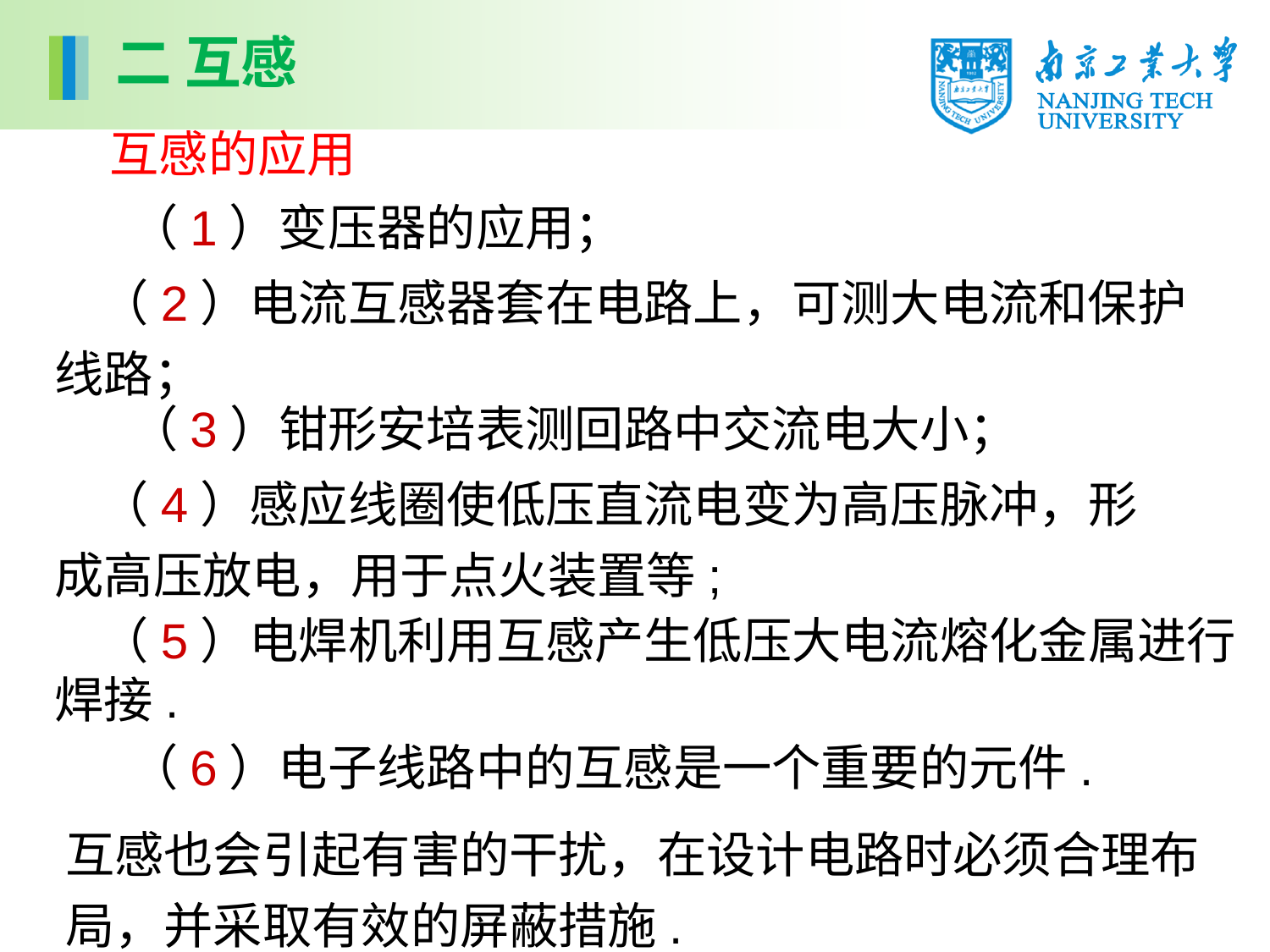

二 互感
  互感的应用
（1）变压器的应用；
   （2）电流互感器套在电路上，可测大电流和保护线路；
（3）钳形安培表测回路中交流电大小；
   （4）感应线圈使低压直流电变为高压脉冲，形成高压放电，用于点火装置等;
   （5）电焊机利用互感产生低压大电流熔化金属进行焊接.
（6）电子线路中的互感是一个重要的元件.
互感也会引起有害的干扰，在设计电路时必须合理布局，并采取有效的屏蔽措施.